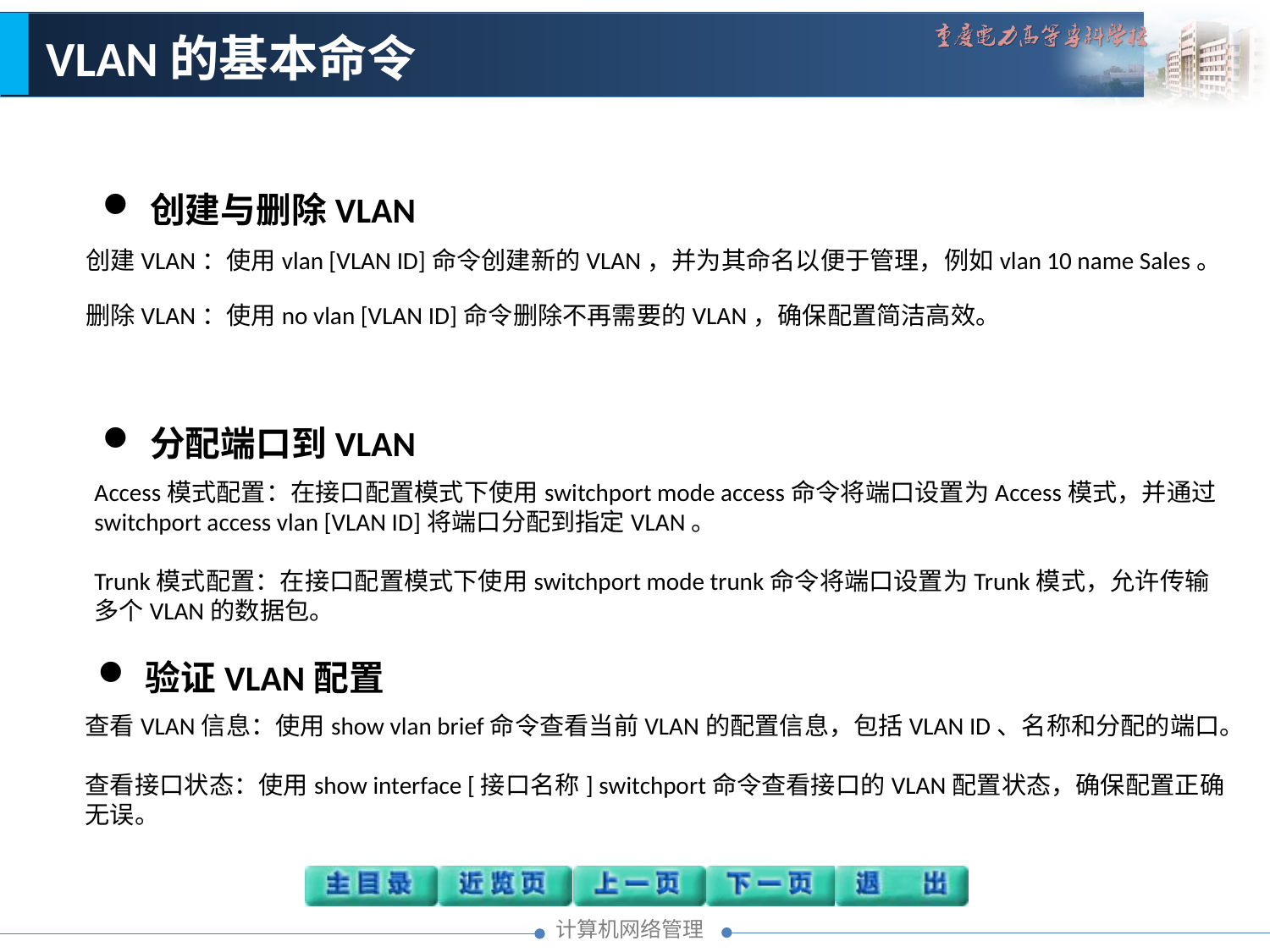

VLAN的基本命令
创建与删除VLAN
创建VLAN：使用vlan [VLAN ID]命令创建新的VLAN，并为其命名以便于管理，例如vlan 10 name Sales。

删除VLAN：使用no vlan [VLAN ID]命令删除不再需要的VLAN，确保配置简洁高效。

分配端口到VLAN
Access模式配置：在接口配置模式下使用switchport mode access命令将端口设置为Access模式，并通过
switchport access vlan [VLAN ID]将端口分配到指定VLAN。

Trunk模式配置：在接口配置模式下使用switchport mode trunk命令将端口设置为Trunk模式，允许传输
多个VLAN的数据包。

验证VLAN配置
查看VLAN信息：使用show vlan brief命令查看当前VLAN的配置信息，包括VLAN ID、名称和分配的端口。

查看接口状态：使用show interface [接口名称] switchport命令查看接口的VLAN配置状态，确保配置正确
无误。